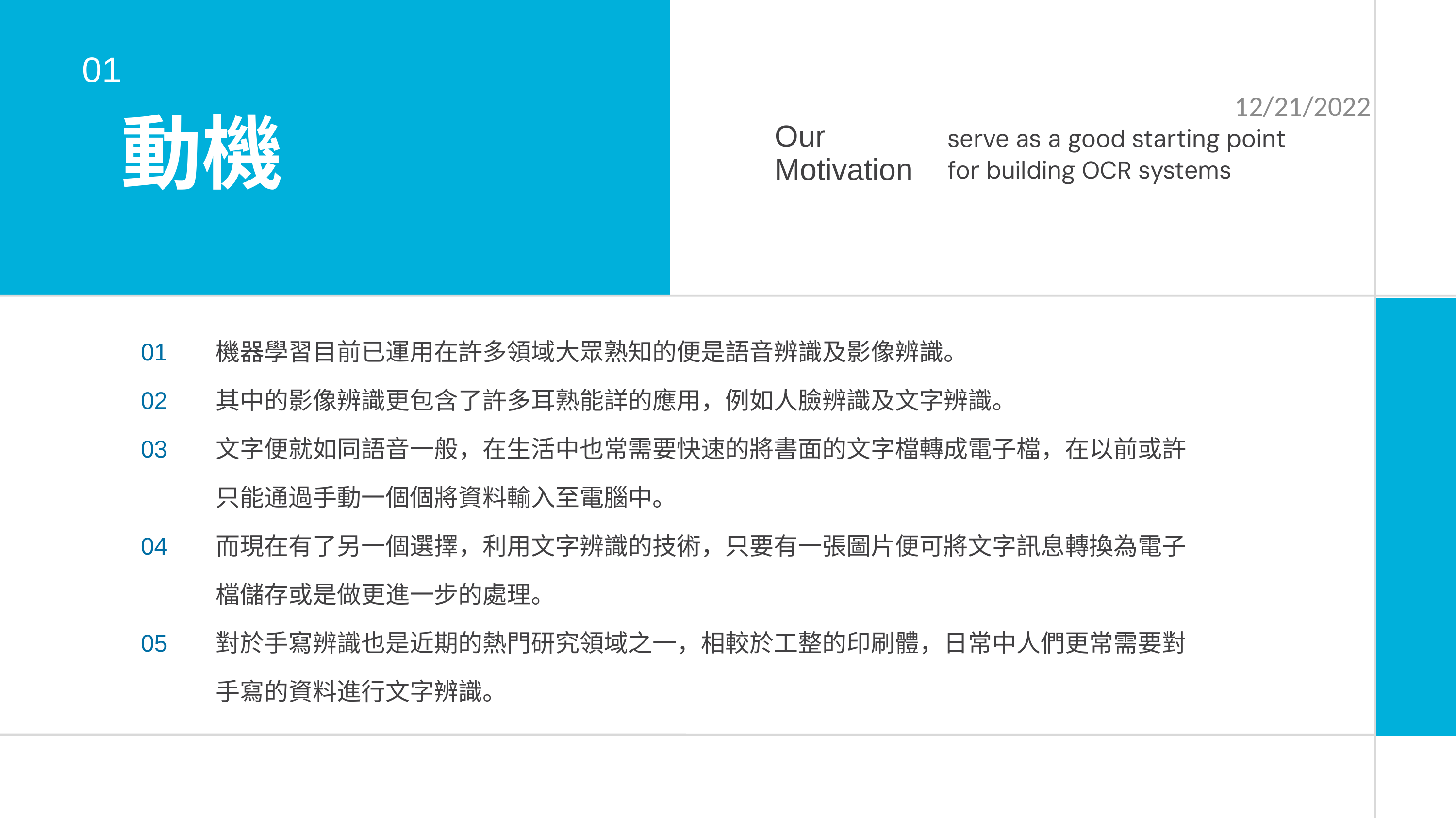

01
12/21/2022
動機
Our Motivation
serve as a good starting point for building OCR systems

01
02
03

04

05
機器學習目前已運用在許多領域大眾熟知的便是語音辨識及影像辨識。
其中的影像辨識更包含了許多耳熟能詳的應用，例如人臉辨識及文字辨識。
文字便就如同語音一般，在生活中也常需要快速的將書面的文字檔轉成電子檔，在以前或許只能通過手動一個個將資料輸入至電腦中。
而現在有了另一個選擇，利用文字辨識的技術，只要有一張圖片便可將文字訊息轉換為電子檔儲存或是做更進一步的處理。
對於手寫辨識也是近期的熱門研究領域之一，相較於工整的印刷體，日常中人們更常需要對手寫的資料進行文字辨識。